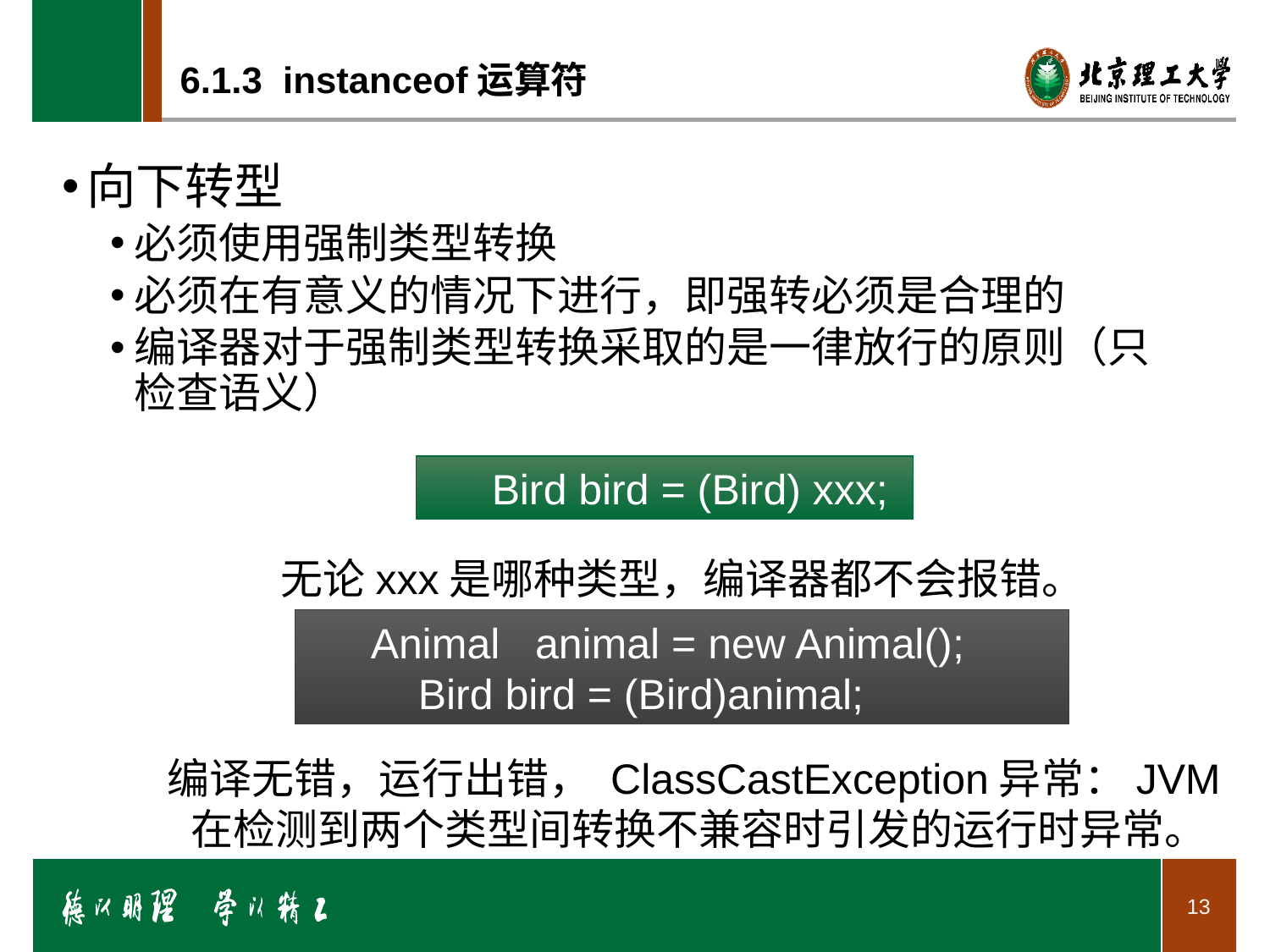

# 6.1.3  instanceof运算符
向下转型
必须使用强制类型转换
必须在有意义的情况下进行，即强转必须是合理的
编译器对于强制类型转换采取的是一律放行的原则（只检查语义）
Bird bird = (Bird) xxx;
无论xxx是哪种类型，编译器都不会报错。
Animal   animal = new Animal();
    Bird bird = (Bird)animal;
编译无错，运行出错， ClassCastException异常：JVM在检测到两个类型间转换不兼容时引发的运行时异常。